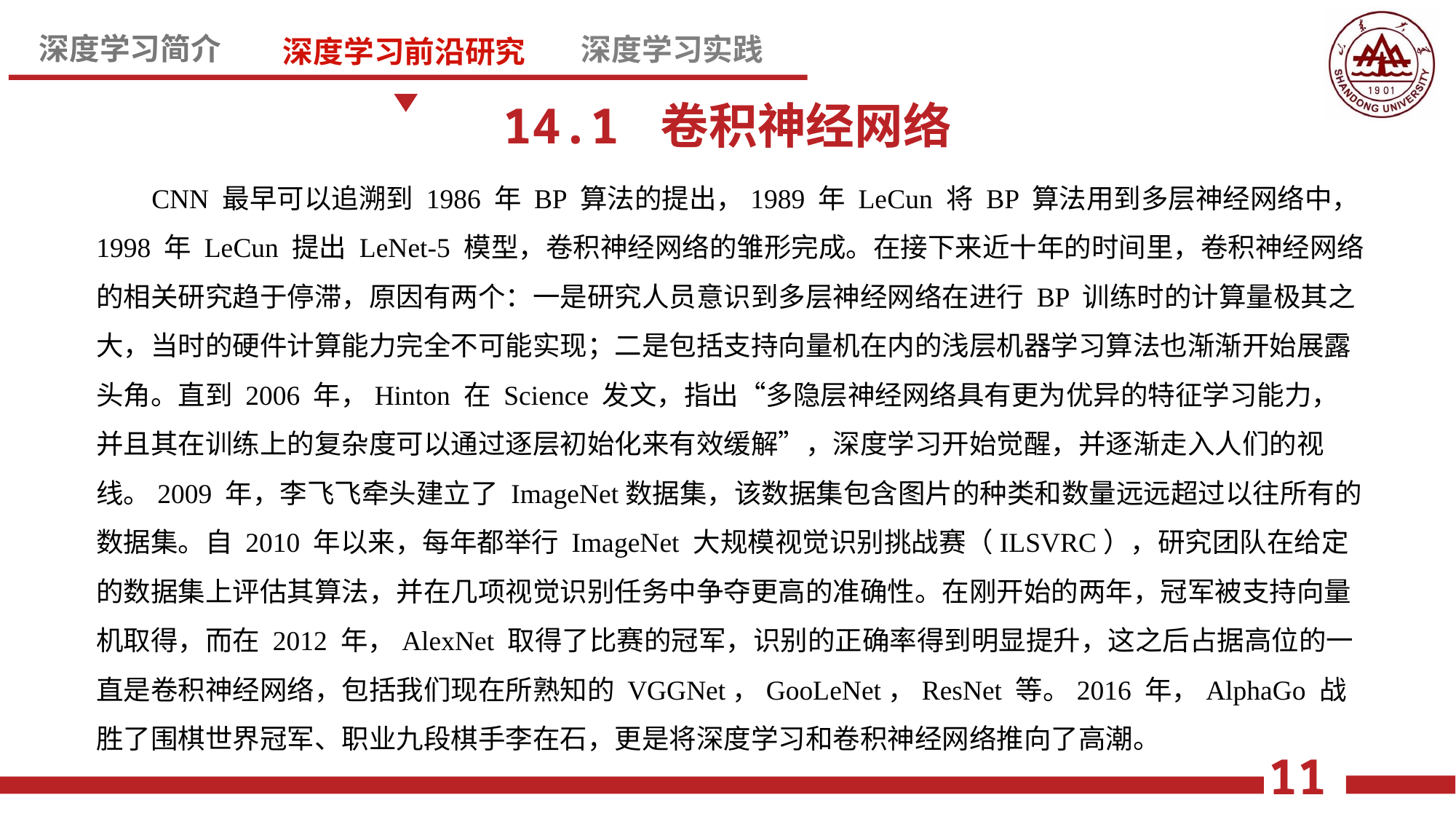

14.1 卷积神经网络
        CNN 最早可以追溯到 1986 年 BP 算法的提出，1989 年 LeCun 将 BP 算法用到多层神经网络中，1998 年 LeCun 提出 LeNet-5 模型，卷积神经网络的雏形完成。在接下来近十年的时间里，卷积神经网络的相关研究趋于停滞，原因有两个：一是研究人员意识到多层神经网络在进行 BP 训练时的计算量极其之大，当时的硬件计算能力完全不可能实现；二是包括支持向量机在内的浅层机器学习算法也渐渐开始展露头角。直到 2006 年，Hinton 在 Science 发文，指出“多隐层神经网络具有更为优异的特征学习能力，并且其在训练上的复杂度可以通过逐层初始化来有效缓解”，深度学习开始觉醒，并逐渐走入人们的视线。2009 年，李飞飞牵头建立了 ImageNet数据集，该数据集包含图片的种类和数量远远超过以往所有的数据集。自 2010 年以来，每年都举行 ImageNet 大规模视觉识别挑战赛（ILSVRC），研究团队在给定的数据集上评估其算法，并在几项视觉识别任务中争夺更高的准确性。在刚开始的两年，冠军被支持向量机取得，而在 2012 年，AlexNet 取得了比赛的冠军，识别的正确率得到明显提升，这之后占据高位的一直是卷积神经网络，包括我们现在所熟知的 VGGNet，GooLeNet，ResNet 等。2016 年，AlphaGo 战胜了围棋世界冠军、职业九段棋手李在石，更是将深度学习和卷积神经网络推向了高潮。